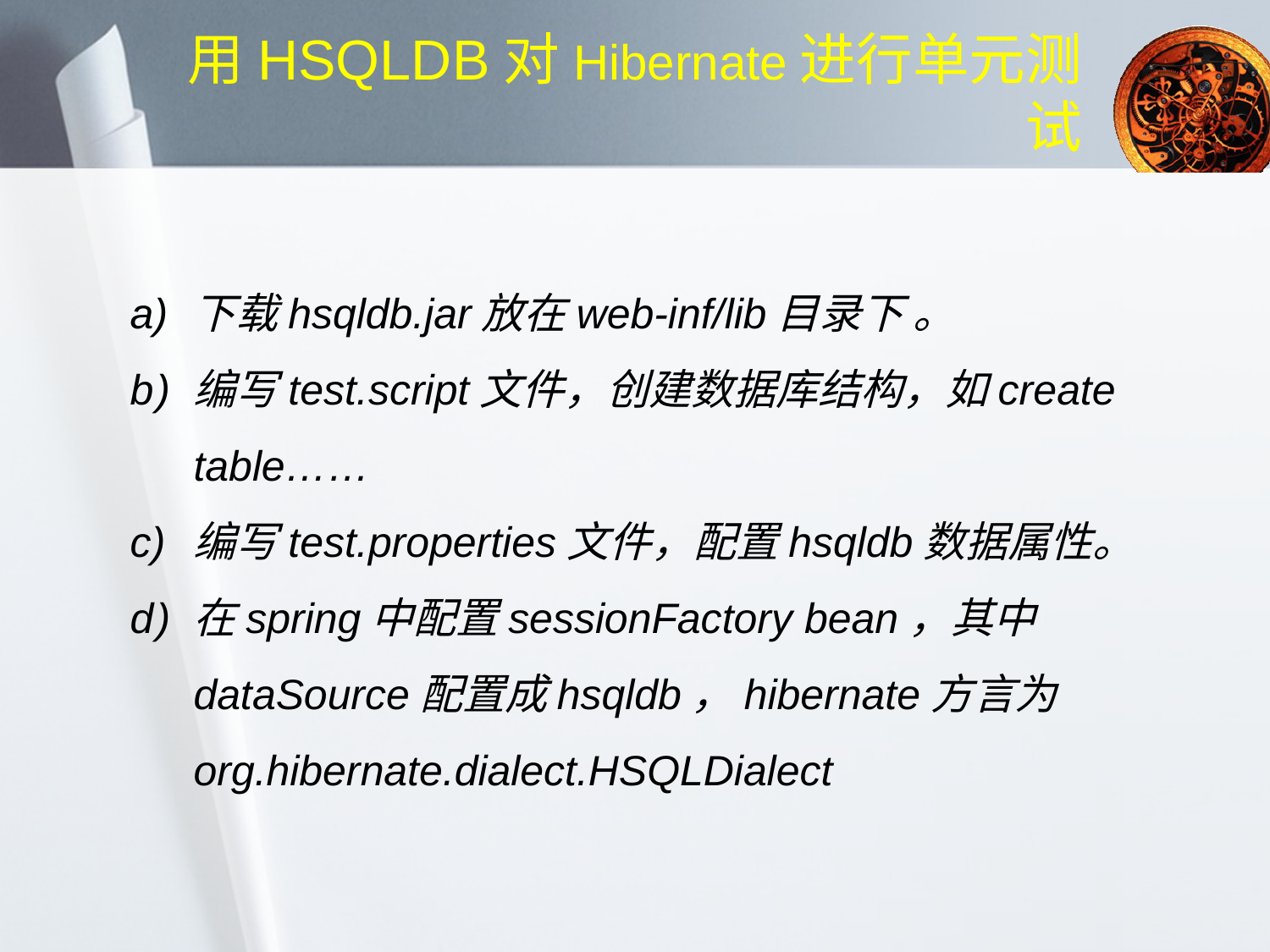

用HSQLDB对Hibernate进行单元测试
下载hsqldb.jar放在web-inf/lib目录下 。
编写test.script文件，创建数据库结构，如create table……
编写test.properties文件，配置hsqldb数据属性。
在spring中配置sessionFactory bean，其中dataSource配置成hsqldb，hibernate方言为org.hibernate.dialect.HSQLDialect